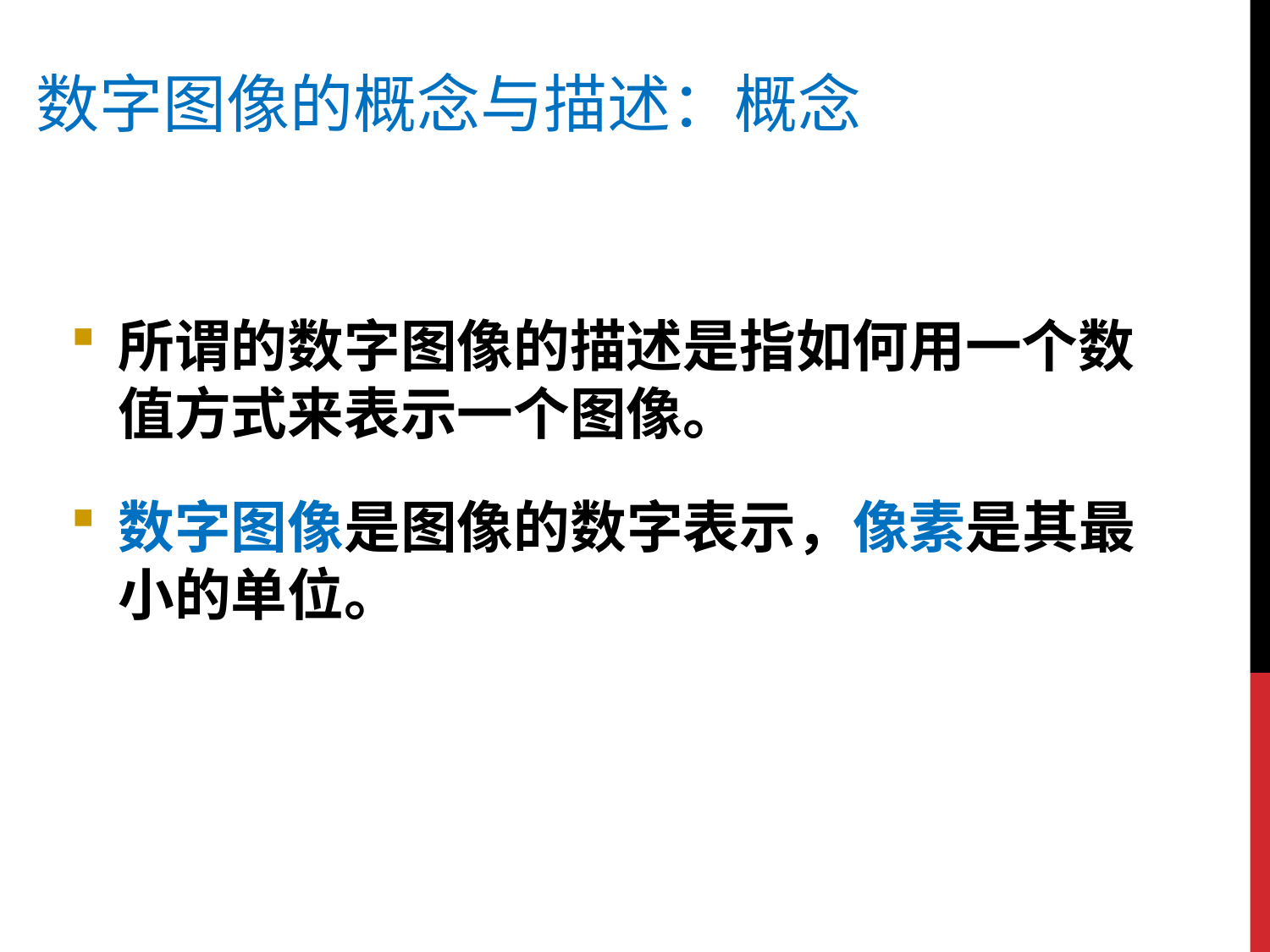

数字图像的概念与描述：概念
所谓的数字图像的描述是指如何用一个数值方式来表示一个图像。

数字图像是图像的数字表示，像素是其最小的单位。